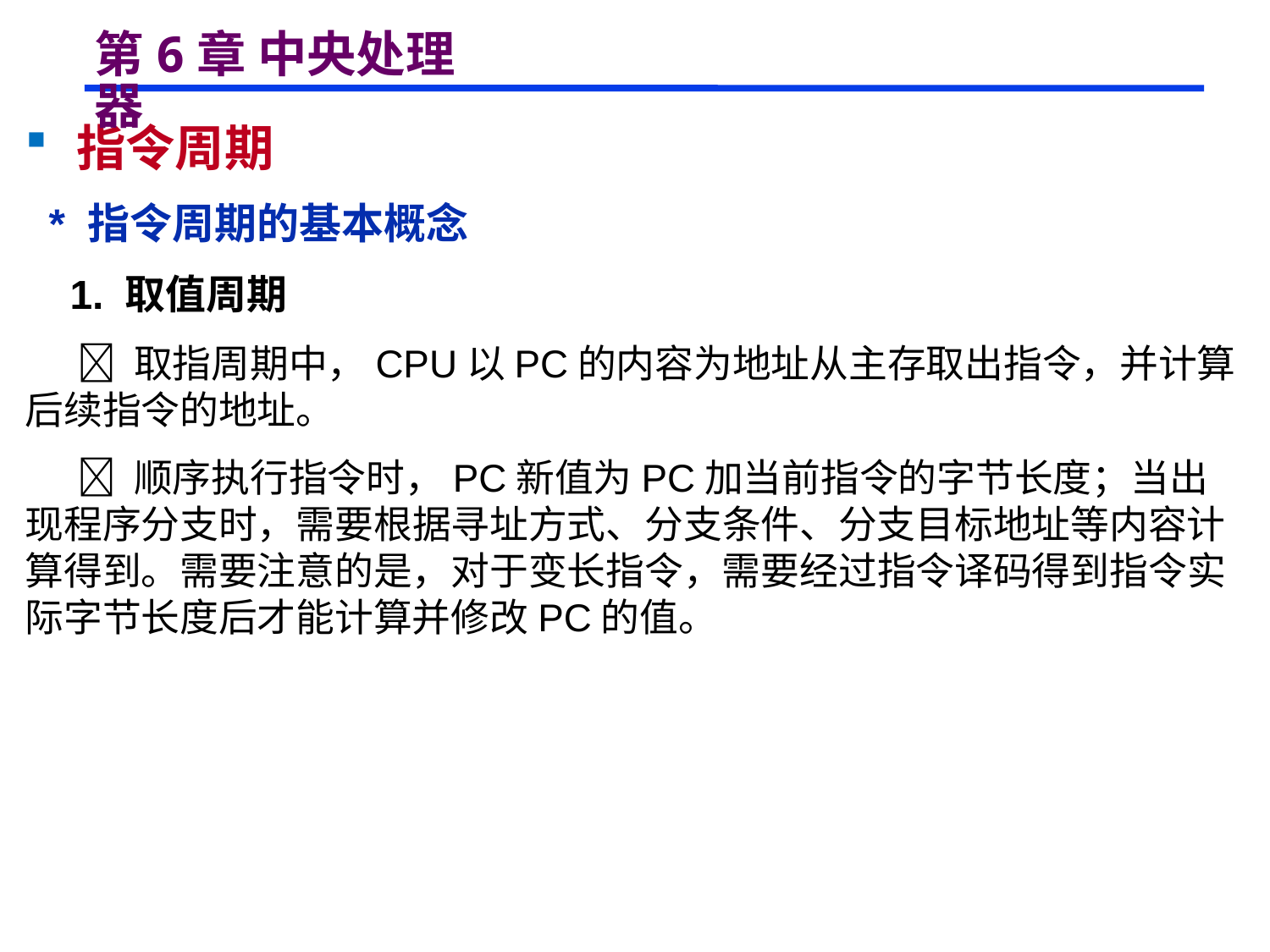

# 第6章 中央处理器
 指令周期
  * 指令周期的基本概念
    1. 取值周期
      • 取指周期中，CPU以PC的内容为地址从主存取出指令，并计算后续指令的地址。
      • 顺序执行指令时，PC新值为PC加当前指令的字节长度；当出现程序分支时，需要根据寻址方式、分支条件、分支目标地址等内容计算得到。需要注意的是，对于变长指令，需要经过指令译码得到指令实际字节长度后才能计算并修改PC的值。